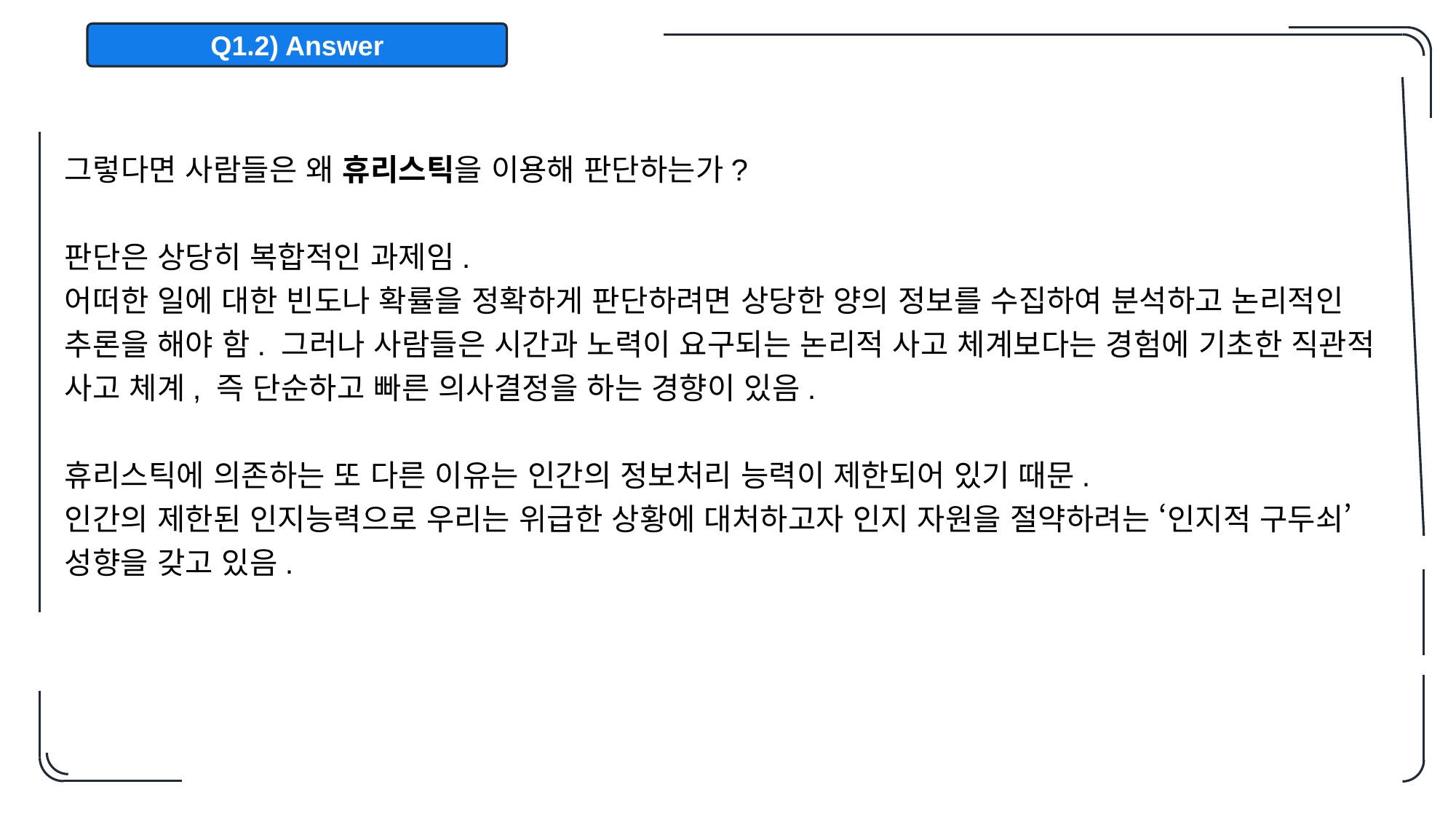

Q1.2) Answer

그렇다면 사람들은 왜 휴리스틱을 이용해 판단하는가?

판단은 상당히 복합적인 과제임.
어떠한 일에 대한 빈도나 확률을 정확하게 판단하려면 상당한 양의 정보를 수집하여 분석하고 논리적인 추론을 해야 함. 그러나 사람들은 시간과 노력이 요구되는 논리적 사고 체계보다는 경험에 기초한 직관적 사고 체계, 즉 단순하고 빠른 의사결정을 하는 경향이 있음.

휴리스틱에 의존하는 또 다른 이유는 인간의 정보처리 능력이 제한되어 있기 때문.
인간의 제한된 인지능력으로 우리는 위급한 상황에 대처하고자 인지 자원을 절약하려는 ‘인지적 구두쇠’ 성향을 갖고 있음.